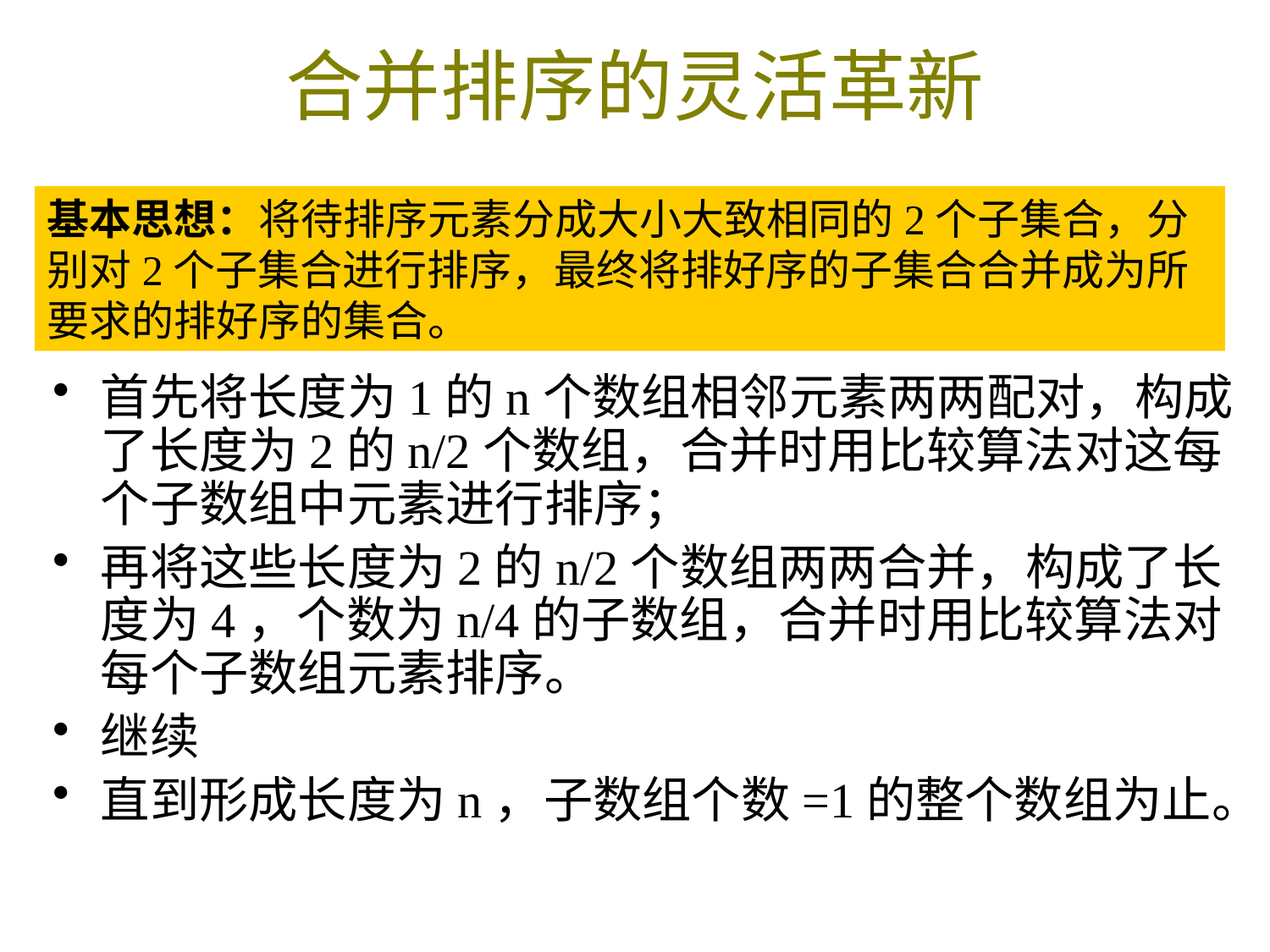

# 合并排序的灵活革新
基本思想：将待排序元素分成大小大致相同的2个子集合，分别对2个子集合进行排序，最终将排好序的子集合合并成为所要求的排好序的集合。
首先将长度为1的n个数组相邻元素两两配对，构成了长度为2的n/2个数组，合并时用比较算法对这每个子数组中元素进行排序；
再将这些长度为2的n/2个数组两两合并，构成了长度为4，个数为n/4的子数组，合并时用比较算法对每个子数组元素排序。
继续
直到形成长度为n，子数组个数=1的整个数组为止。